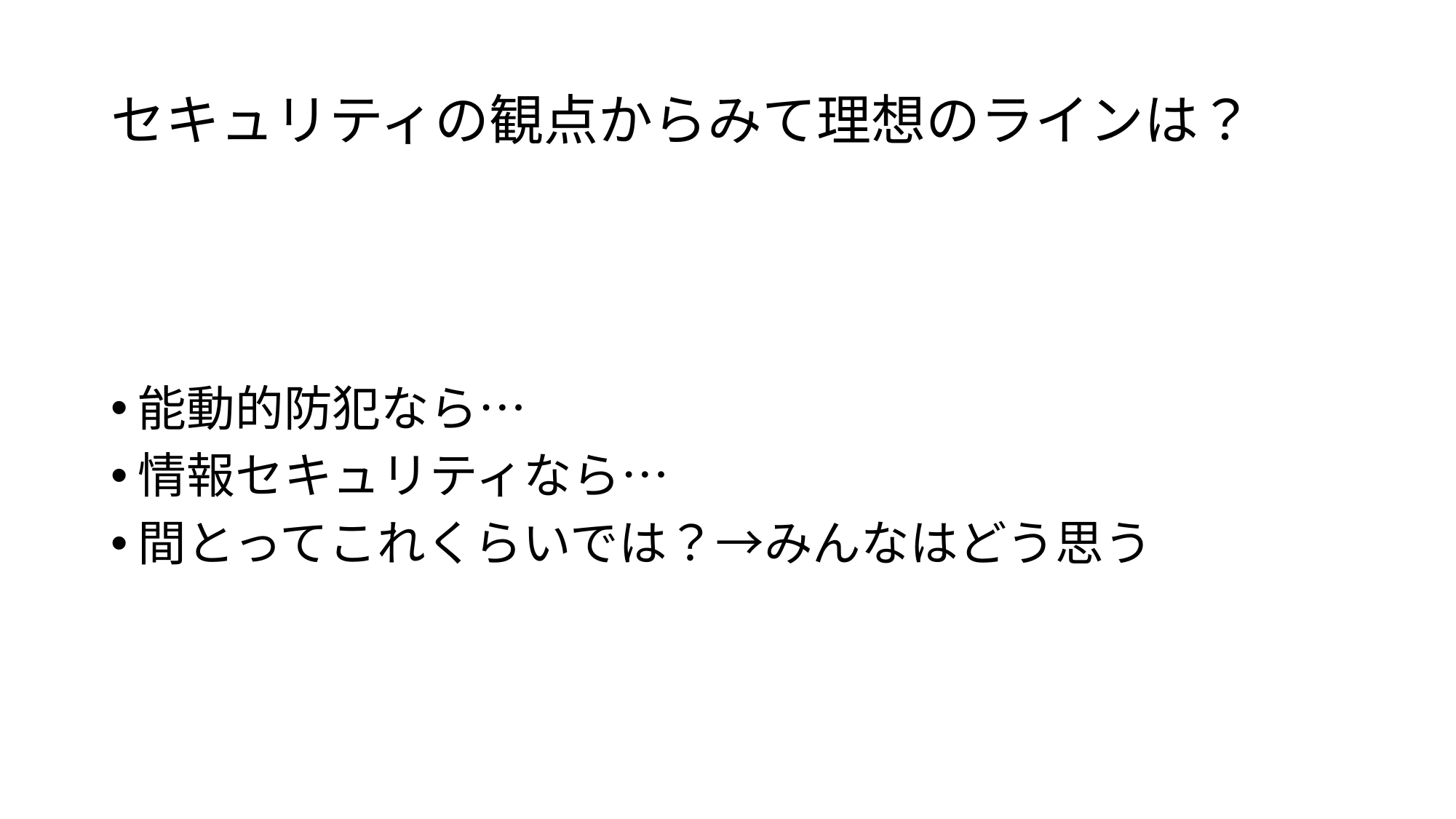

# セキュリティの観点からみて理想のラインは？
能動的防犯なら…
情報セキュリティなら…
間とってこれくらいでは？→みんなはどう思う